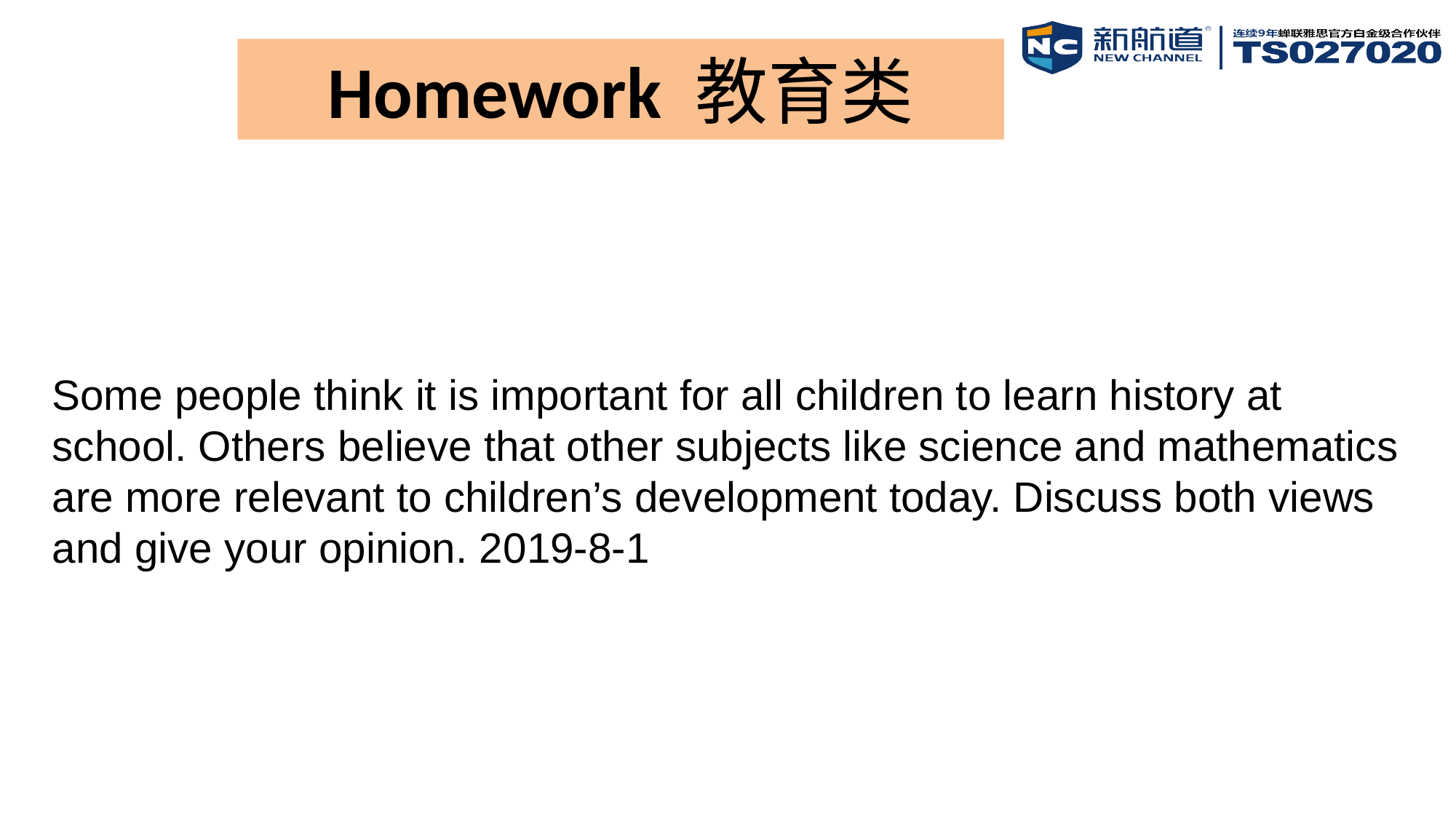

Homework 教育类
# Some people think it is important for all children to learn history at school. Others believe that other subjects like science and mathematics are more relevant to children’s development today. Discuss both views and give your opinion. 2019-8-1